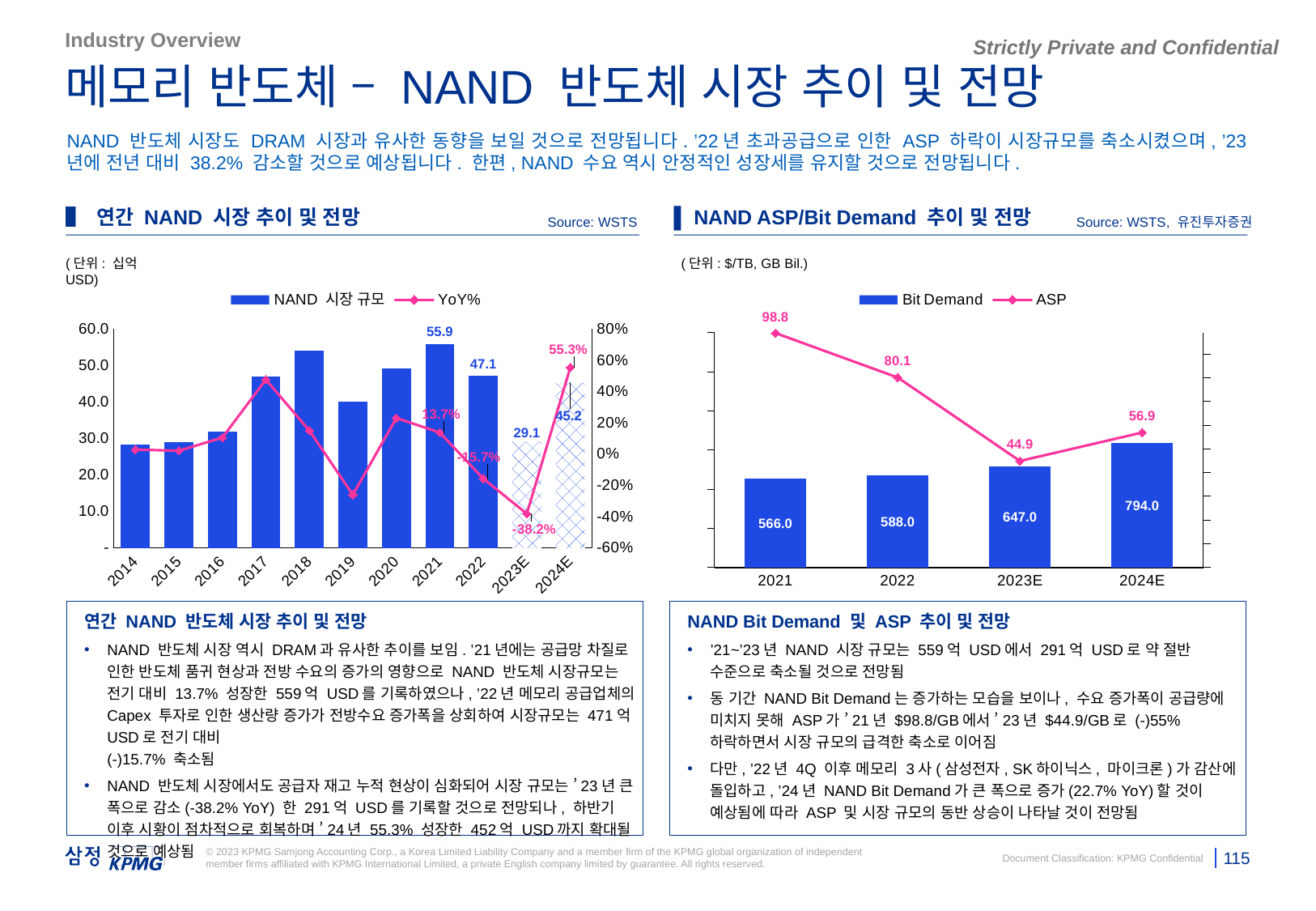

Industry Overview
메모리 반도체 – NAND 반도체 시장 추이 및 전망
NAND 반도체 시장도 DRAM 시장과 유사한 동향을 보일 것으로 전망됩니다. ’22년 초과공급으로 인한 ASP 하락이 시장규모를 축소시켰으며, ’23년에 전년 대비 38.2% 감소할 것으로 예상됩니다. 한편, NAND 수요 역시 안정적인 성장세를 유지할 것으로 전망됩니다.
▌ 연간 NAND 시장 추이 및 전망

▌ NAND ASP/Bit Demand 추이 및 전망

Source: WSTS
Source: WSTS, 유진투자증권
(단위: 십억USD)
(단위: $/TB, GB Bil.)

### Chart

| Category | Bit Demand | 시장규모 | ASP |
|---|---|---|---|
| 2021 | 23.5 | 93.0 | 3.81 |
| 2022 | 23.3 | 77.8 | 3.09 |
| 2023 | 24.400000000000002 | 42.0 | 1.64 |
| 2024 | 29.599999999999998 | 71.60000000000001 | 2.3125 |

### Chart

| Category | 시장 규모 | YoY% |
|---|---|---|
| 2014 | 46.8 | 0.35260115606936404 |
| 2015 | 44.7 | -0.04487179487179471 |
| 2016 | 41.0 | -0.08277404921700227 |
| 2017 | 72.6 | 0.770731707317073 |
| 2018 | 99.1 | 0.3650137741046833 |
| 2019 | 62.3 | -0.3713420787083753 |
| 2020 | 64.1 | 0.028892455858748 |
| 2021 | 93.0 | 0.45085803432137306 |
| 2022 | 77.8 | -0.16344086021505377 |
| 2023 | 42.0 | -0.4601542416452442 |
| 2024 | 71.6 | 0.7047619047619047 |

### Chart

| Category | NAND 시장 규모 | YoY% |
|---|---|---|
| 2014 | 28.271479 | 0.028192120394380238 |
| 2015 | 28.851055 | 0.02050037778356062 |
| 2016 | 31.877457 | 0.10489744655784694 |
| 2017 | 47.040737 | 0.47567407902079517 |
| 2018 | 54.08019 | 0.14964589096467606 |
| 2019 | 39.97772 | -0.2607696089825129 |
| 2020 | 49.17067 | 0.22995183317107637 |
| 2021 | 55.9 | 0.13685658544006007 |
| 2022 | 47.1 | -0.15742397137745967 |
| 2023E | 29.1 | -0.3821656050955414 |
| 2024E | 45.2 | 0.5532646048109966 |

### Chart

| Category | Bit Demand | ASP |
|---|---|---|
| 2021 | 566.0 | 98.8 |
| 2022 | 588.0 | 80.1 |
| 2023E | 647.0 | 44.9 |
| 2024E | 794.0 | 56.9 |
연간 NAND 반도체 시장 추이 및 전망
NAND 반도체 시장 역시 DRAM과 유사한 추이를 보임. ’21년에는 공급망 차질로 인한 반도체 품귀 현상과 전방 수요의 증가의 영향으로 NAND 반도체 시장규모는 전기 대비 13.7% 성장한 559억 USD를 기록하였으나, ’22년 메모리 공급업체의 Capex 투자로 인한 생산량 증가가 전방수요 증가폭을 상회하여 시장규모는 471억 USD로 전기 대비
(-)15.7% 축소됨
NAND 반도체 시장에서도 공급자 재고 누적 현상이 심화되어 시장 규모는 ’23년 큰 폭으로 감소(-38.2% YoY) 한 291억 USD를 기록할 것으로 전망되나, 하반기 이후 시황이 점차적으로 회복하며 ’24년 55.3% 성장한 452억 USD까지 확대될 것으로 예상됨
NAND Bit Demand 및 ASP 추이 및 전망
’21~’23년 NAND 시장 규모는 559억 USD에서 291억 USD로 약 절반 수준으로 축소될 것으로 전망됨
동 기간 NAND Bit Demand는 증가하는 모습을 보이나, 수요 증가폭이 공급량에 미치지 못해 ASP가 ’21년 $98.8/GB에서 ’23년 $44.9/GB로 (-)55% 하락하면서 시장 규모의 급격한 축소로 이어짐
다만, ’22년 4Q 이후 메모리 3사(삼성전자, SK하이닉스, 마이크론)가 감산에 돌입하고, ’24년 NAND Bit Demand가 큰 폭으로 증가(22.7% YoY)할 것이 예상됨에 따라 ASP 및 시장 규모의 동반 상승이 나타날 것이 전망됨